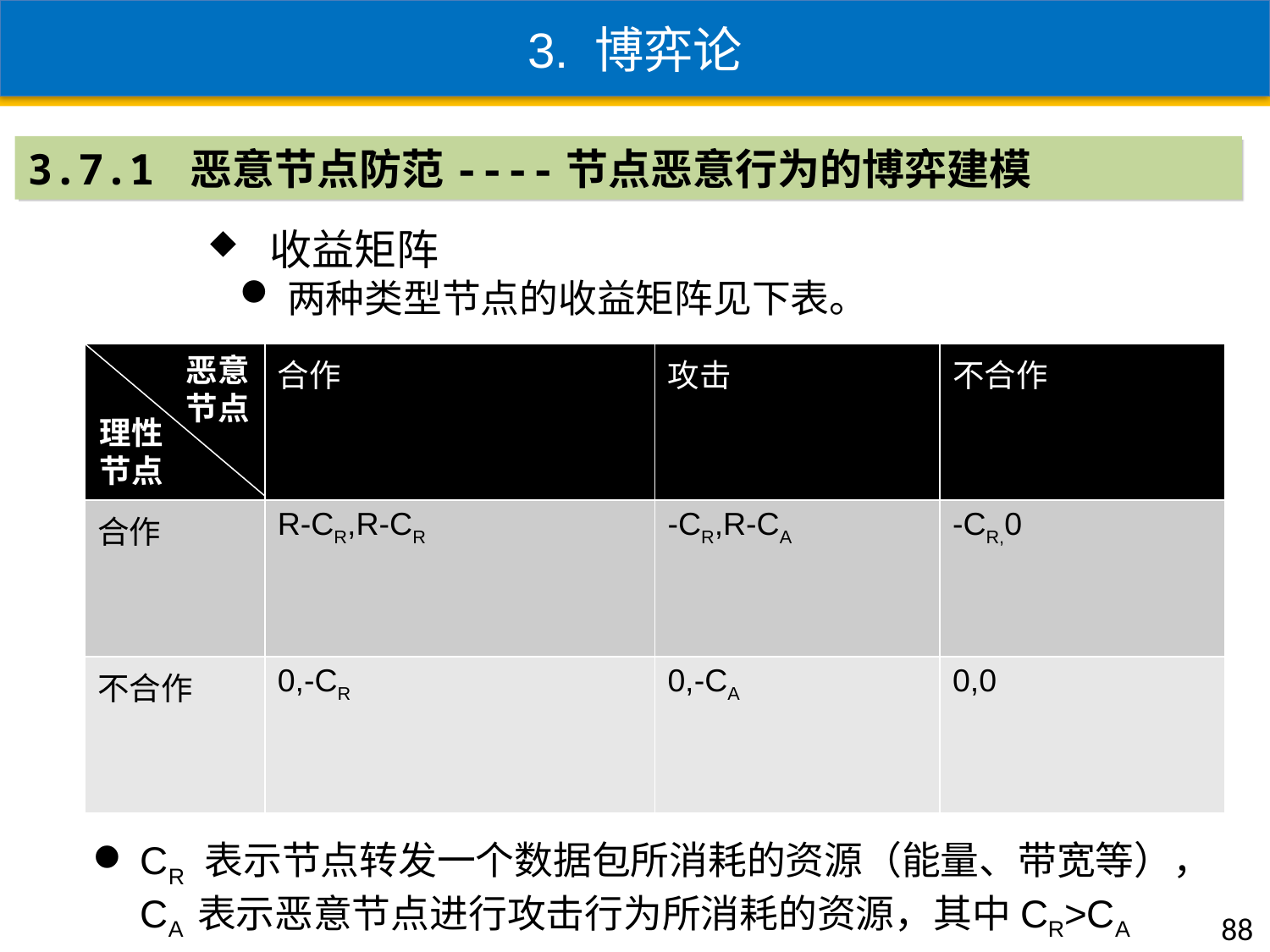

3. 博弈论
3.7.1 恶意节点防范----节点恶意行为的博弈建模
 收益矩阵
两种类型节点的收益矩阵见下表。
|  | 合作 | 攻击 | 不合作 |
| --- | --- | --- | --- |
| 合作 | R-CR,R-CR | -CR,R-CA | -CR,0 |
| 不合作 | 0,-CR | 0,-CA | 0,0 |
恶意节点
理性节点
CR 表示节点转发一个数据包所消耗的资源（能量、带宽等）， CA 表示恶意节点进行攻击行为所消耗的资源，其中CR>CA
88